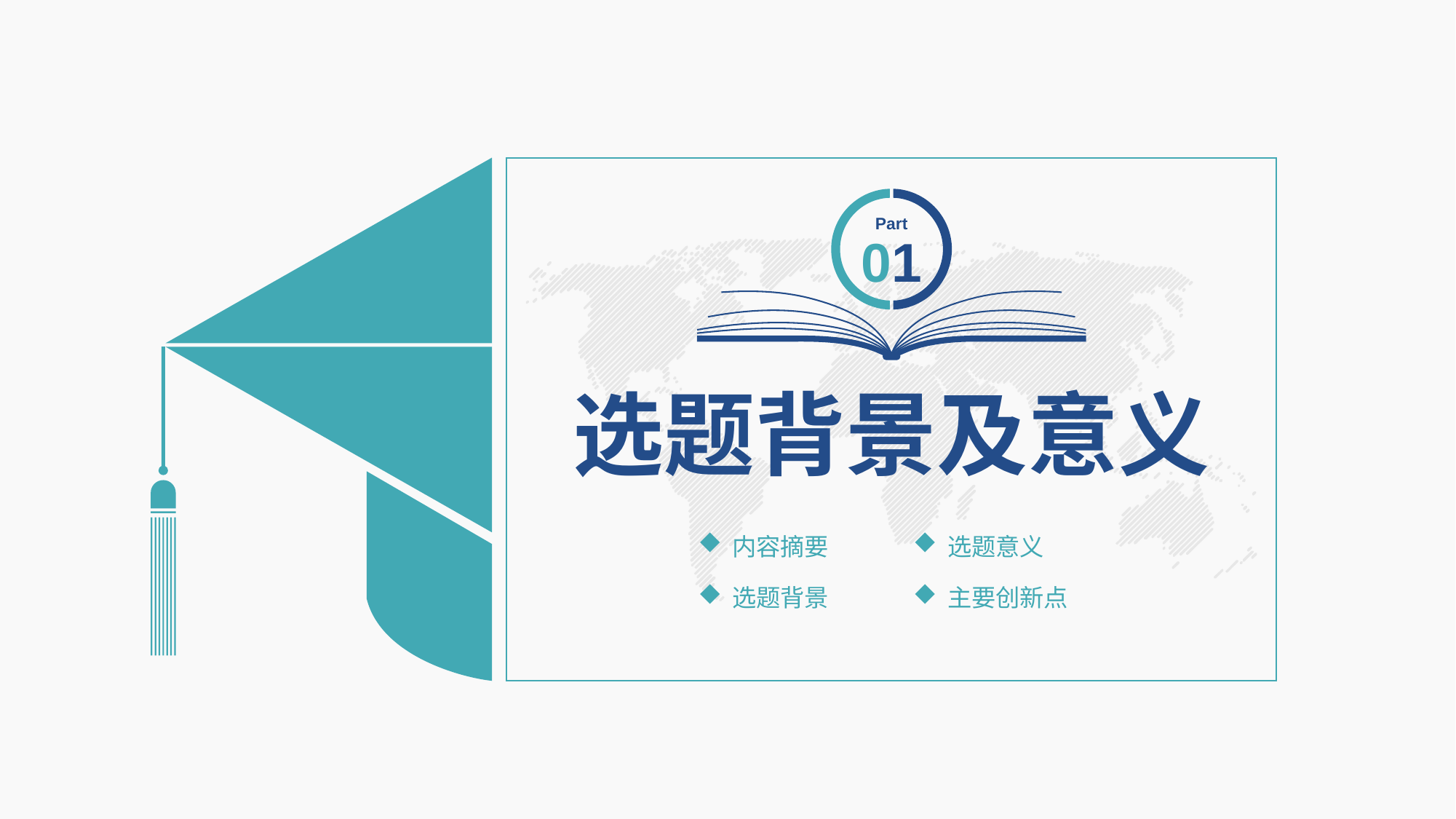

Part
01

选题背景及意义
内容摘要
选题意义
选题背景
主要创新点